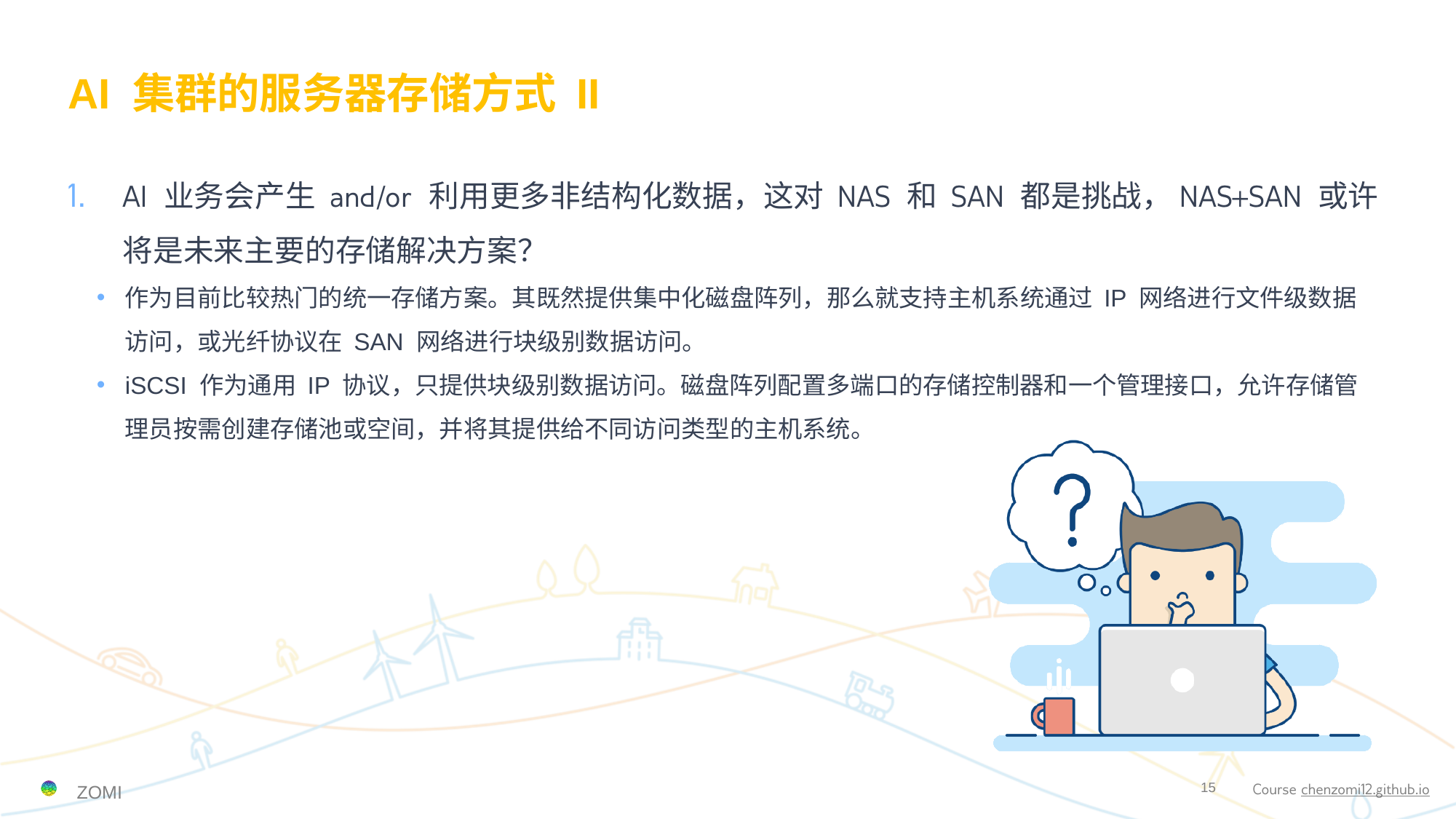

# AI 集群的服务器存储方式 II
AI 业务会产生 and/or 利用更多非结构化数据，这对 NAS 和 SAN 都是挑战，NAS+SAN 或许将是未来主要的存储解决方案？
作为目前比较热门的统一存储方案。其既然提供集中化磁盘阵列，那么就支持主机系统通过 IP 网络进行文件级数据访问，或光纤协议在 SAN 网络进行块级别数据访问。
iSCSI 作为通用 IP 协议，只提供块级别数据访问。磁盘阵列配置多端口的存储控制器和一个管理接口，允许存储管理员按需创建存储池或空间，并将其提供给不同访问类型的主机系统。